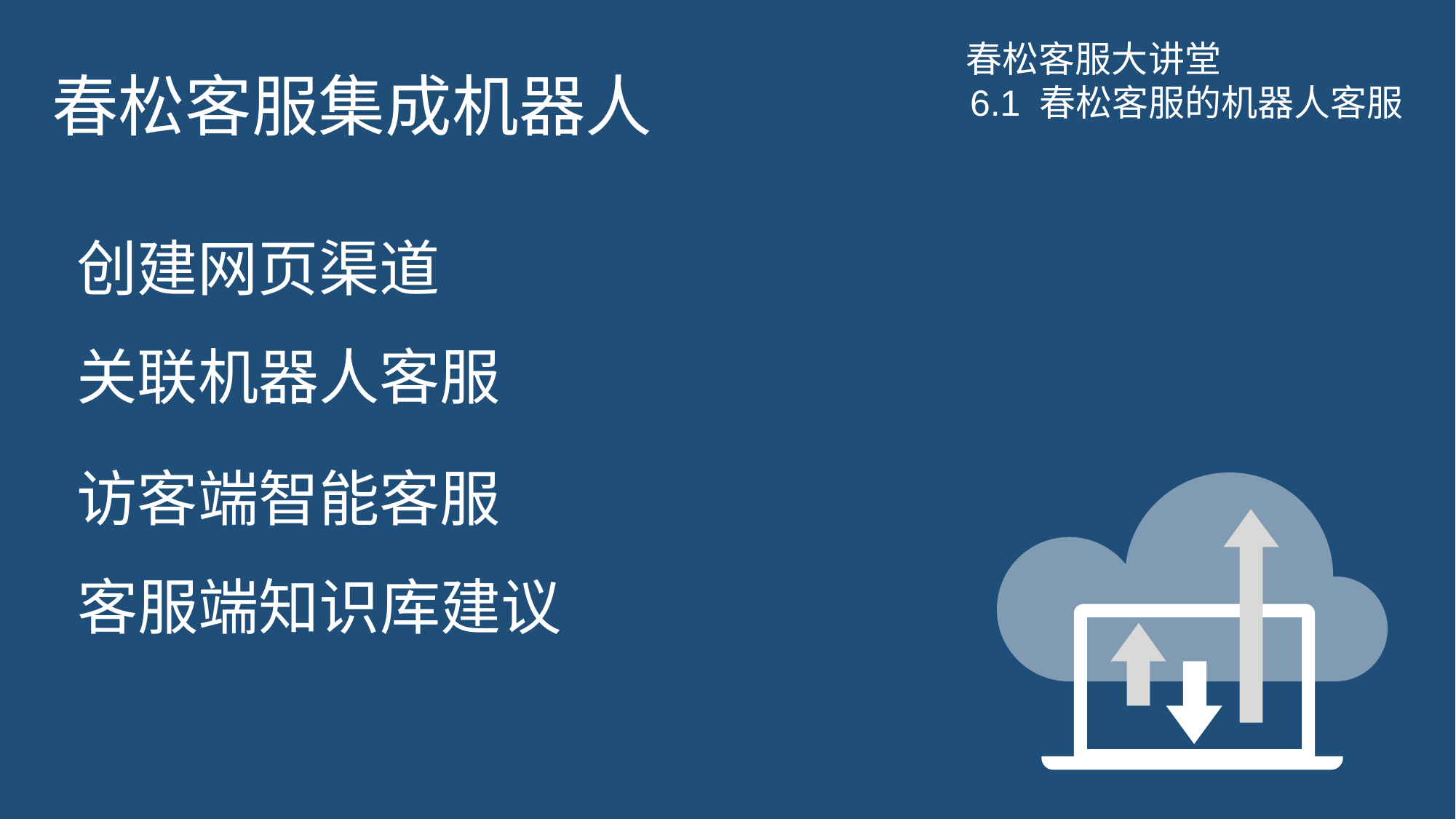

# 春松客服集成机器人
春松客服大讲堂
6.1 春松客服的机器人客服
创建网页渠道
关联机器人客服
访客端智能客服

客服端知识库建议